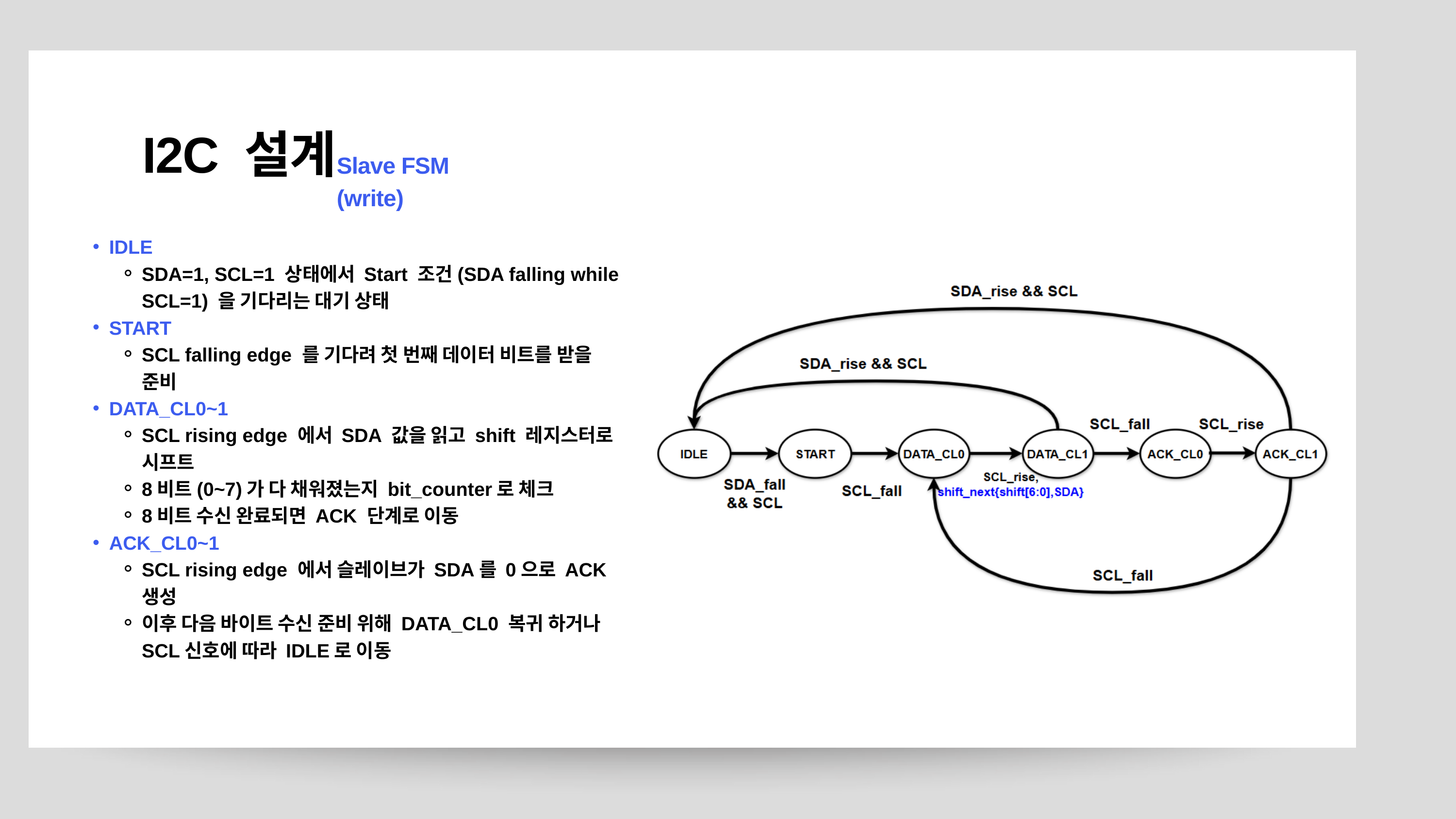

I2C 설계
Slave FSM (write)
IDLE
SDA=1, SCL=1 상태에서 Start 조건(SDA falling while SCL=1) 을 기다리는 대기 상태
START
SCL falling edge 를 기다려 첫 번째 데이터 비트를 받을 준비
DATA_CL0~1
SCL rising edge 에서 SDA 값을 읽고 shift 레지스터로 시프트
8비트(0~7)가 다 채워졌는지 bit_counter로 체크
8비트 수신 완료되면 ACK 단계로 이동
ACK_CL0~1
SCL rising edge 에서 슬레이브가 SDA를 0으로 ACK 생성
이후 다음 바이트 수신 준비 위해 DATA_CL0 복귀 하거나 SCL신호에 따라 IDLE로 이동